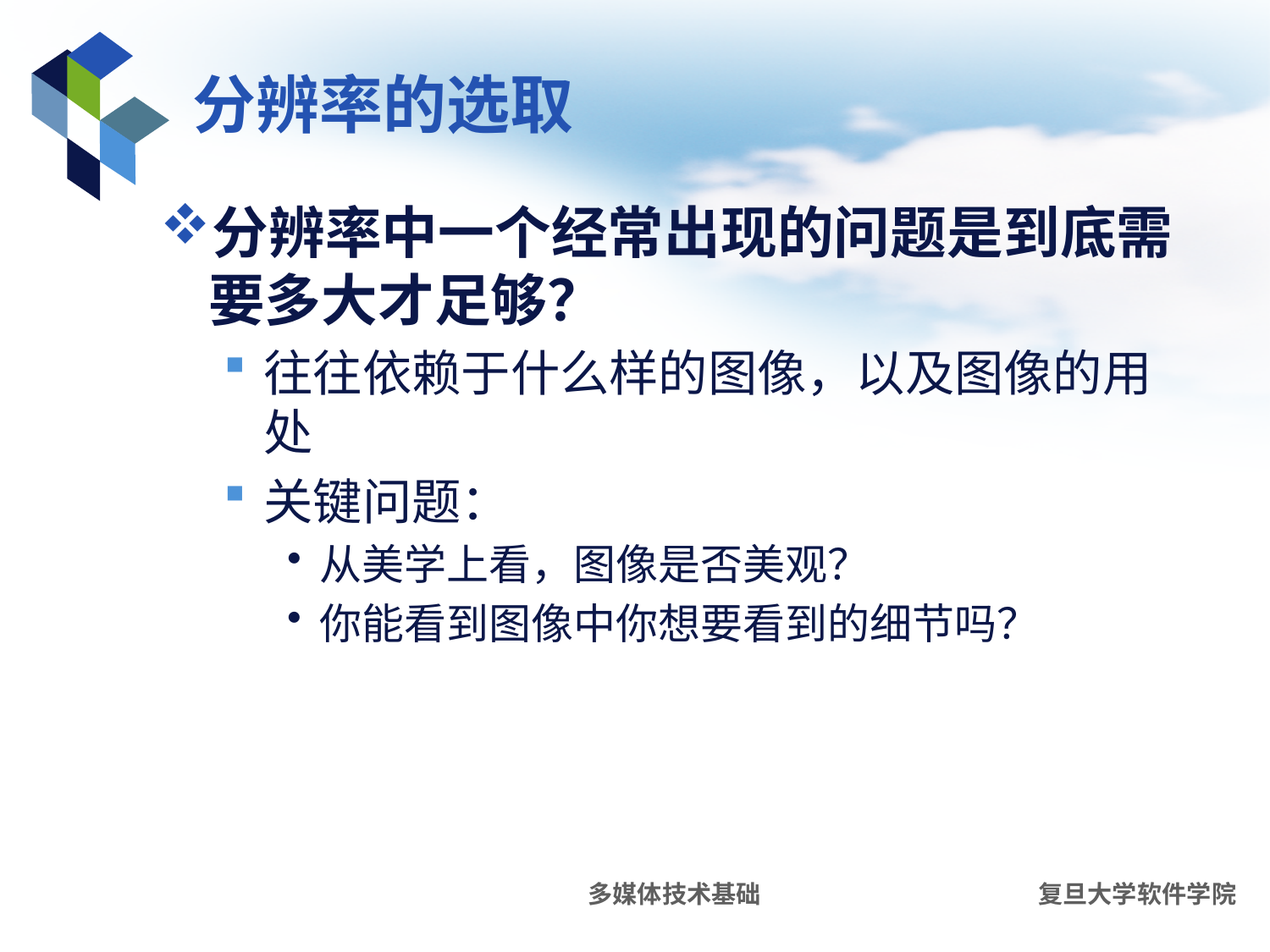

# 分辨率的选取
分辨率中一个经常出现的问题是到底需要多大才足够？
往往依赖于什么样的图像，以及图像的用处
关键问题：
从美学上看，图像是否美观？
你能看到图像中你想要看到的细节吗？
多媒体技术基础